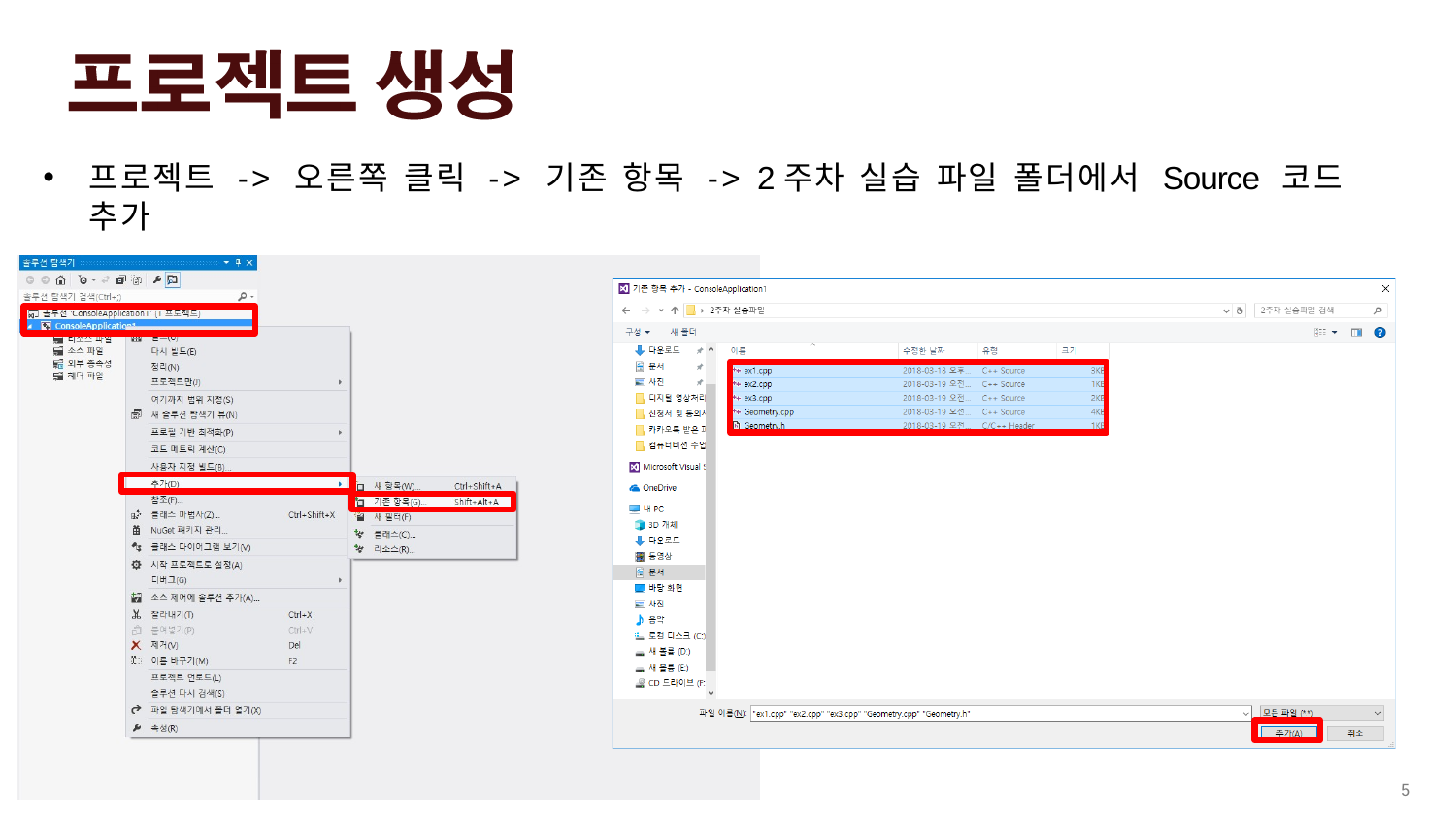

프로젝트 -> 오른쪽 클릭 -> 기존 항목 -> 2주차 실습 파일 폴더에서 Source 코드 추가

5